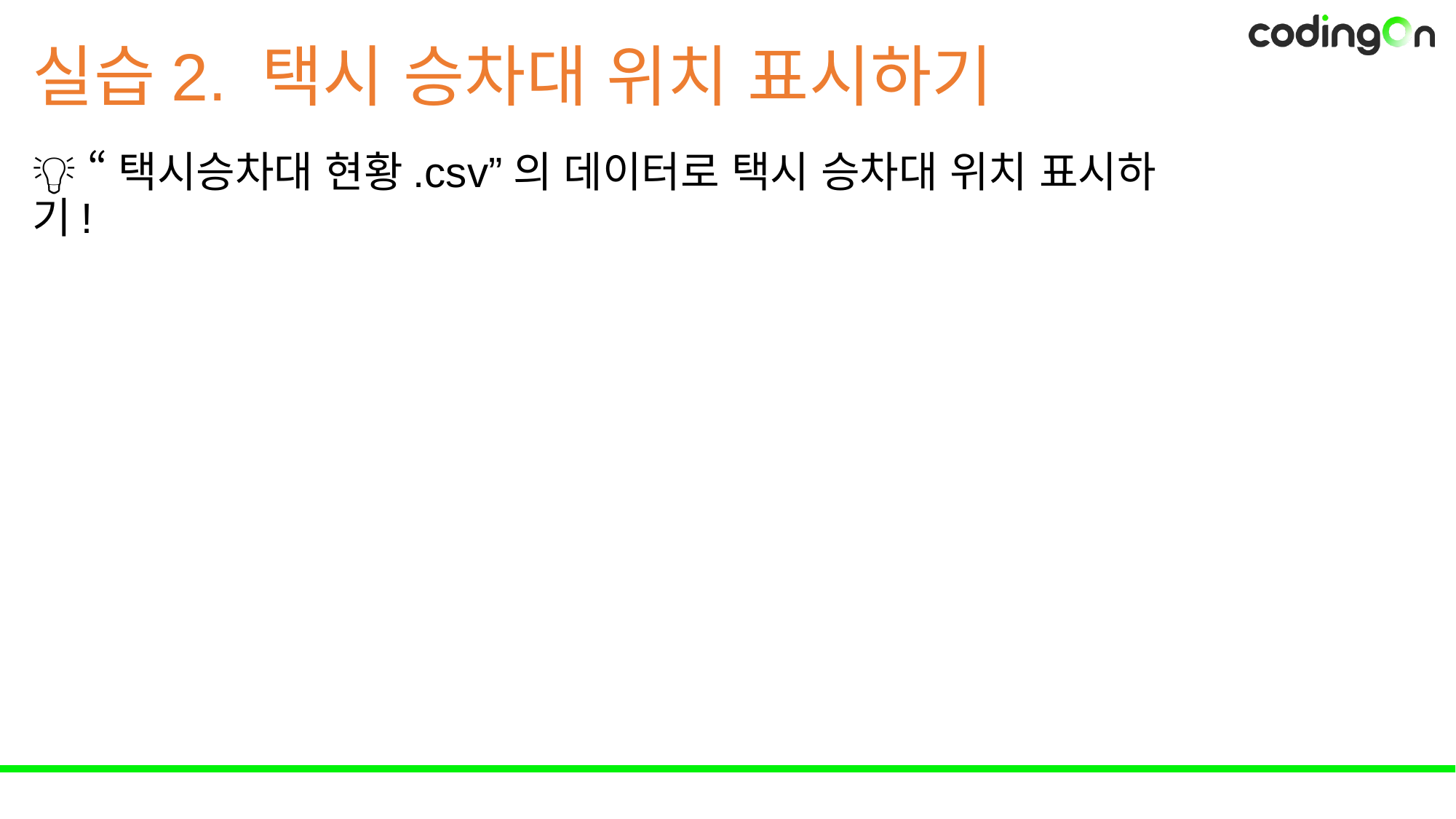

# 실습2. 택시 승차대 위치 표시하기
💡 “택시승차대 현황.csv”의 데이터로 택시 승차대 위치 표시하기!